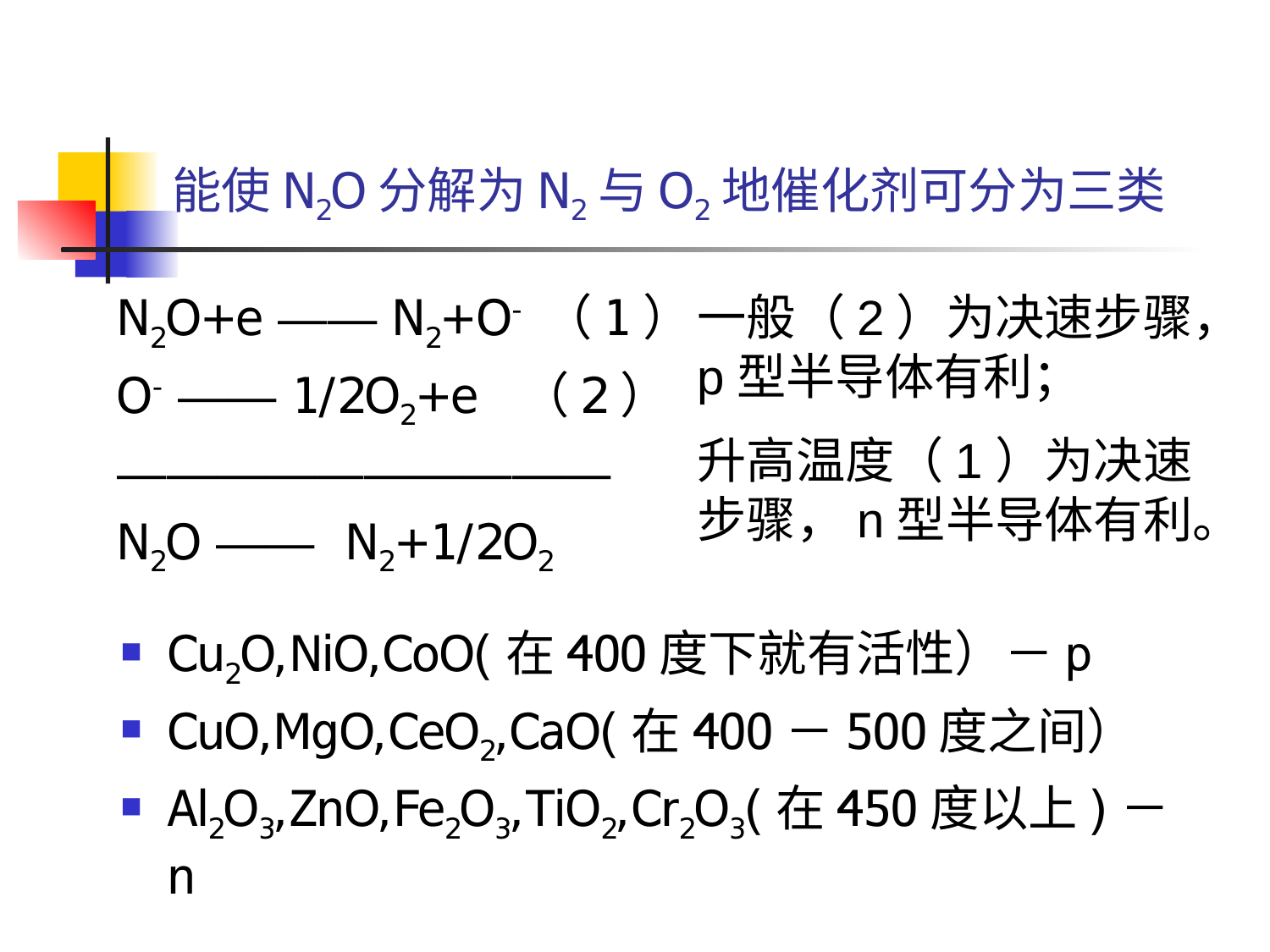

# 能使N2O分解为N2与O2地催化剂可分为三类
N2O+e —— N2+O- （1）
O- —— 1/2O2+e  （2）
——————————
N2O ——  N2+1/2O2
一般（2）为决速步骤，p型半导体有利；
升高温度（1）为决速步骤，n型半导体有利。
Cu2O,NiO,CoO(在400度下就有活性）－p
CuO,MgO,CeO2,CaO(在400－500度之间）
Al2O3,ZnO,Fe2O3,TiO2,Cr2O3(在450度以上)－n